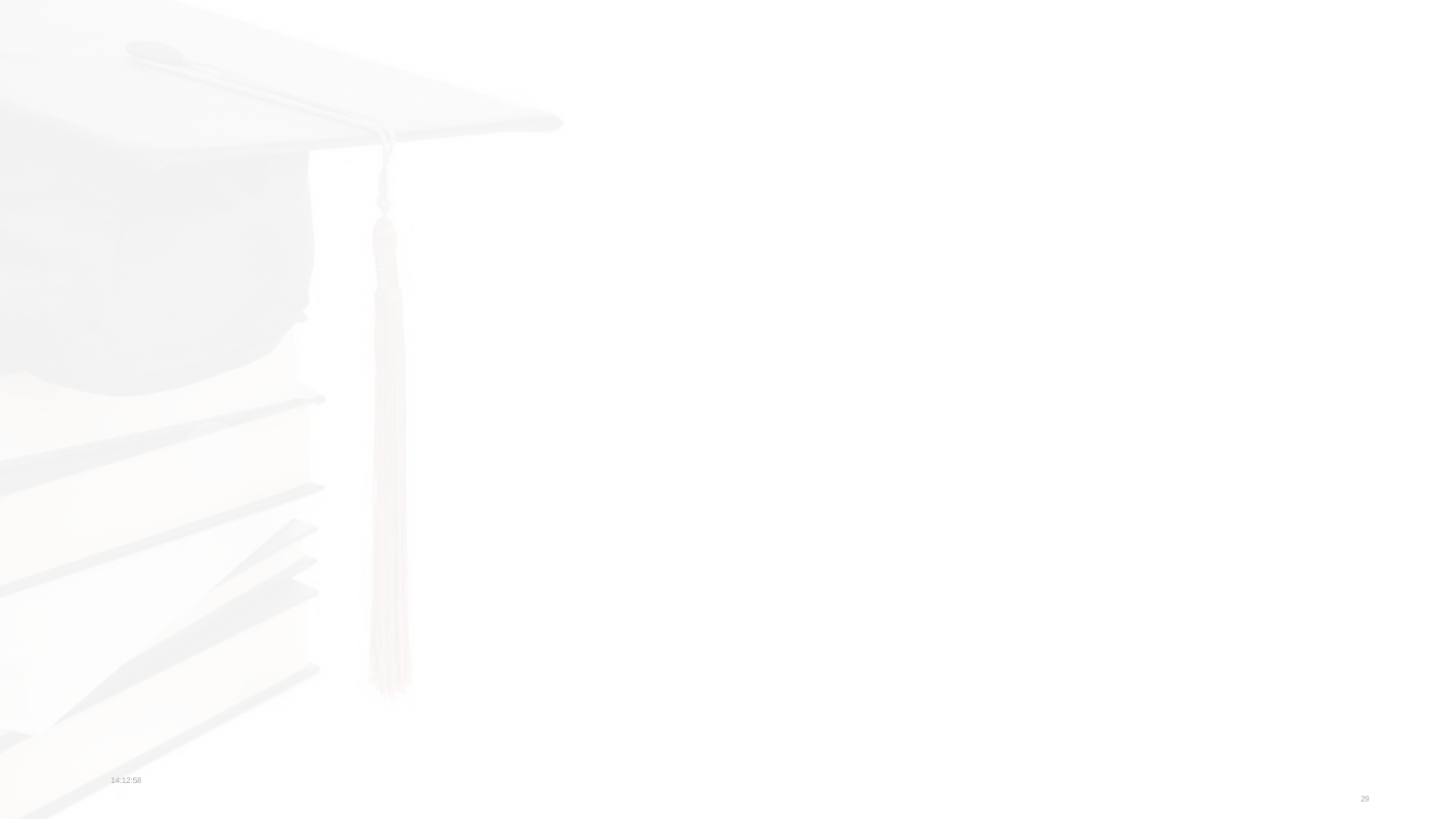

如果考虑到未来电动汽车的发展，那其头等问题，无线充电市场就是一块大蛋糕。再加上物联网的飞速发展以及无人驾驶的深入研究，若能同时实现数据云端同步以及蓝牙远程操控，就在一定程度上响应了万物互联的时代潮流，并且实现了智能化与统一操作，大大减少所需人力物力。

可以说尤其在工业生产和智能家电方面将首先有广泛应用。

14:12:58